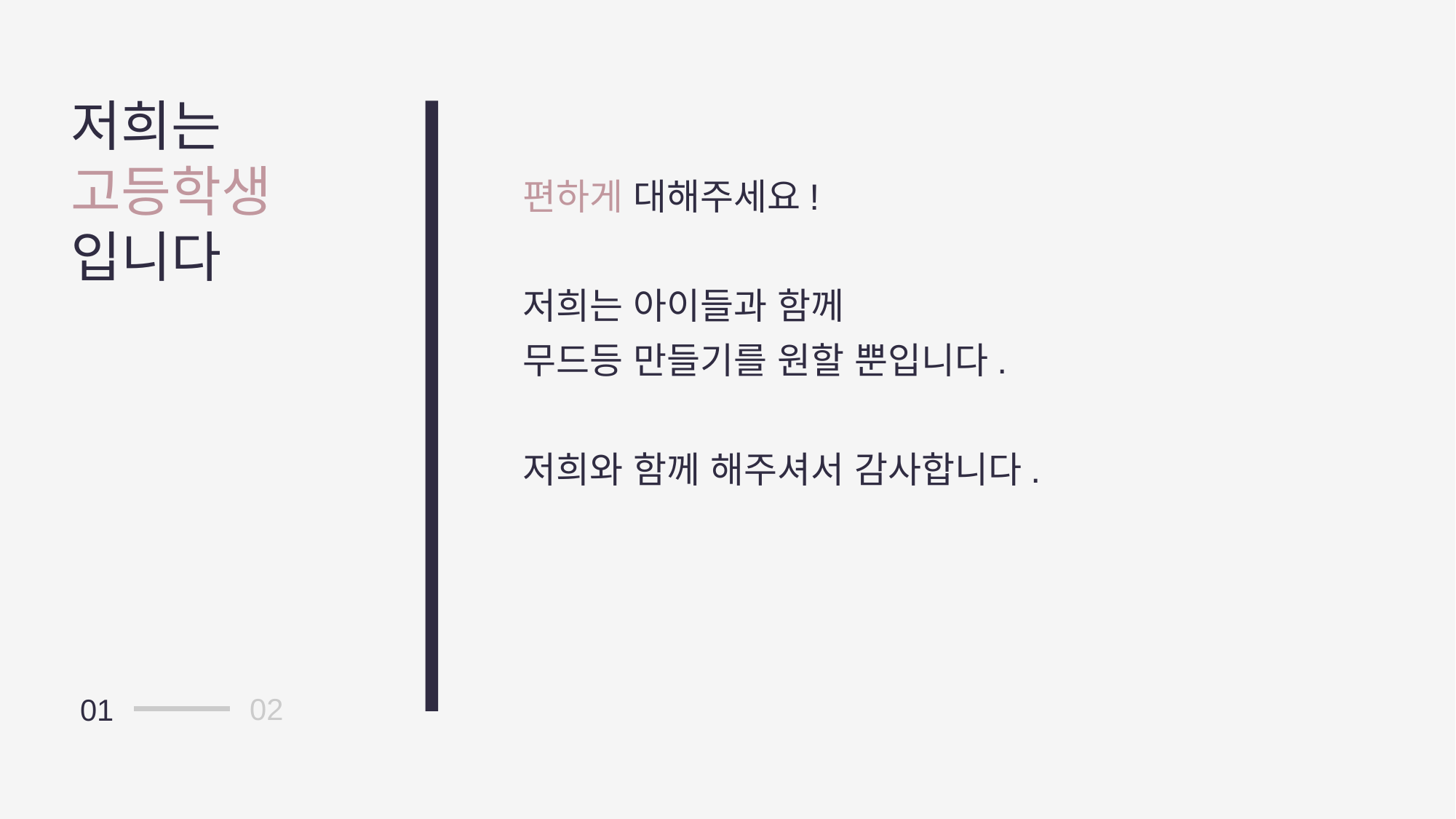

저희는
고등학생
입니다

편하게 대해주세요!

저희는 아이들과 함께
무드등 만들기를 원할 뿐입니다.

저희와 함께 해주셔서 감사합니다.
02
01